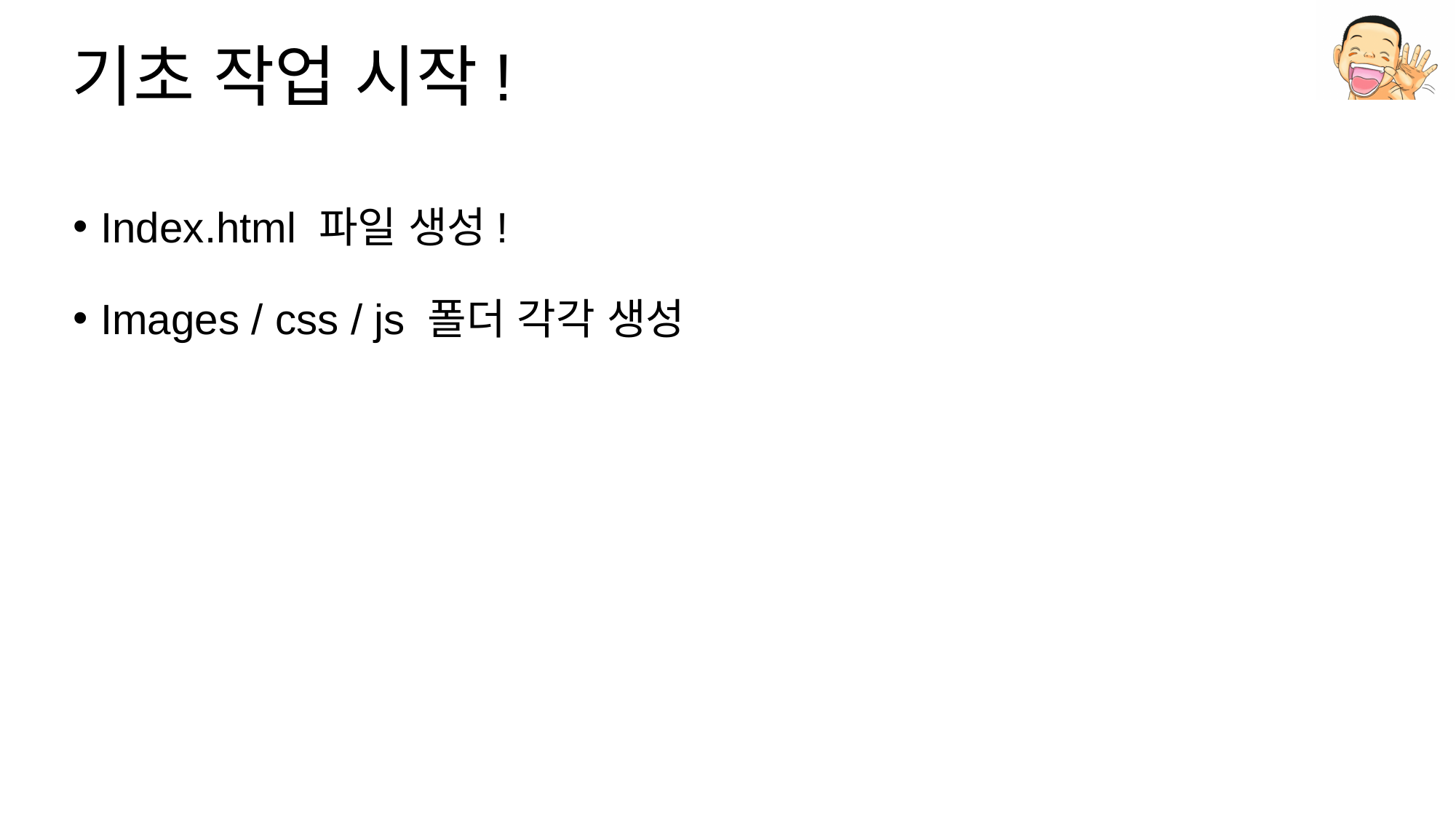

# 기초 작업 시작!
Index.html 파일 생성!
Images / css / js 폴더 각각 생성